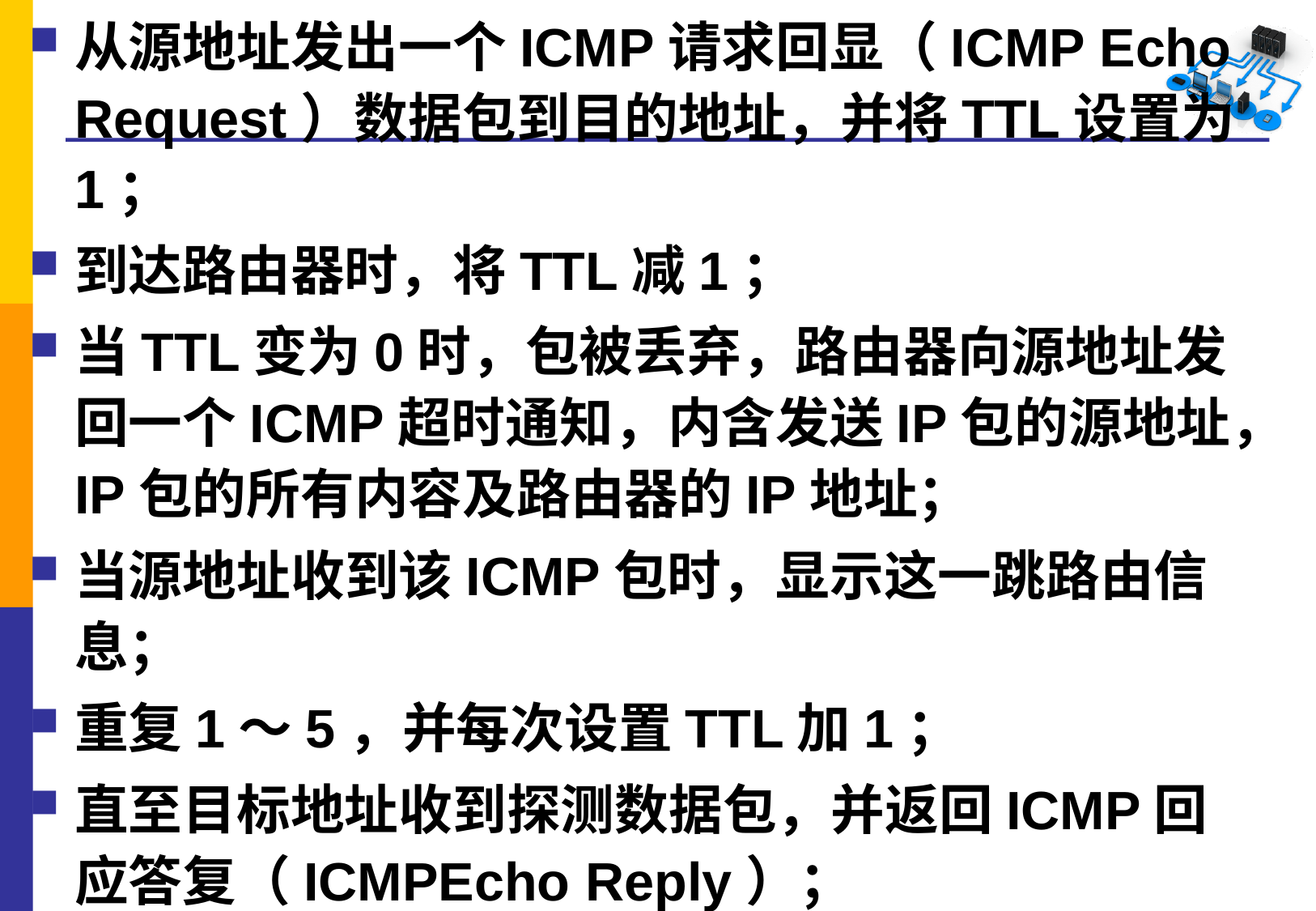

从源地址发出一个ICMP请求回显（ICMP Echo Request）数据包到目的地址，并将TTL设置为1；
到达路由器时，将TTL减1；
当TTL变为0时，包被丢弃，路由器向源地址发回一个ICMP超时通知，内含发送IP包的源地址，IP包的所有内容及路由器的IP地址；
当源地址收到该ICMP包时，显示这一跳路由信息；
重复1～5，并每次设置TTL加1；
直至目标地址收到探测数据包，并返回ICMP回应答复（ICMPEcho Reply）；
当源地址收到ICMP Echo Reply包时停止tracert。

#